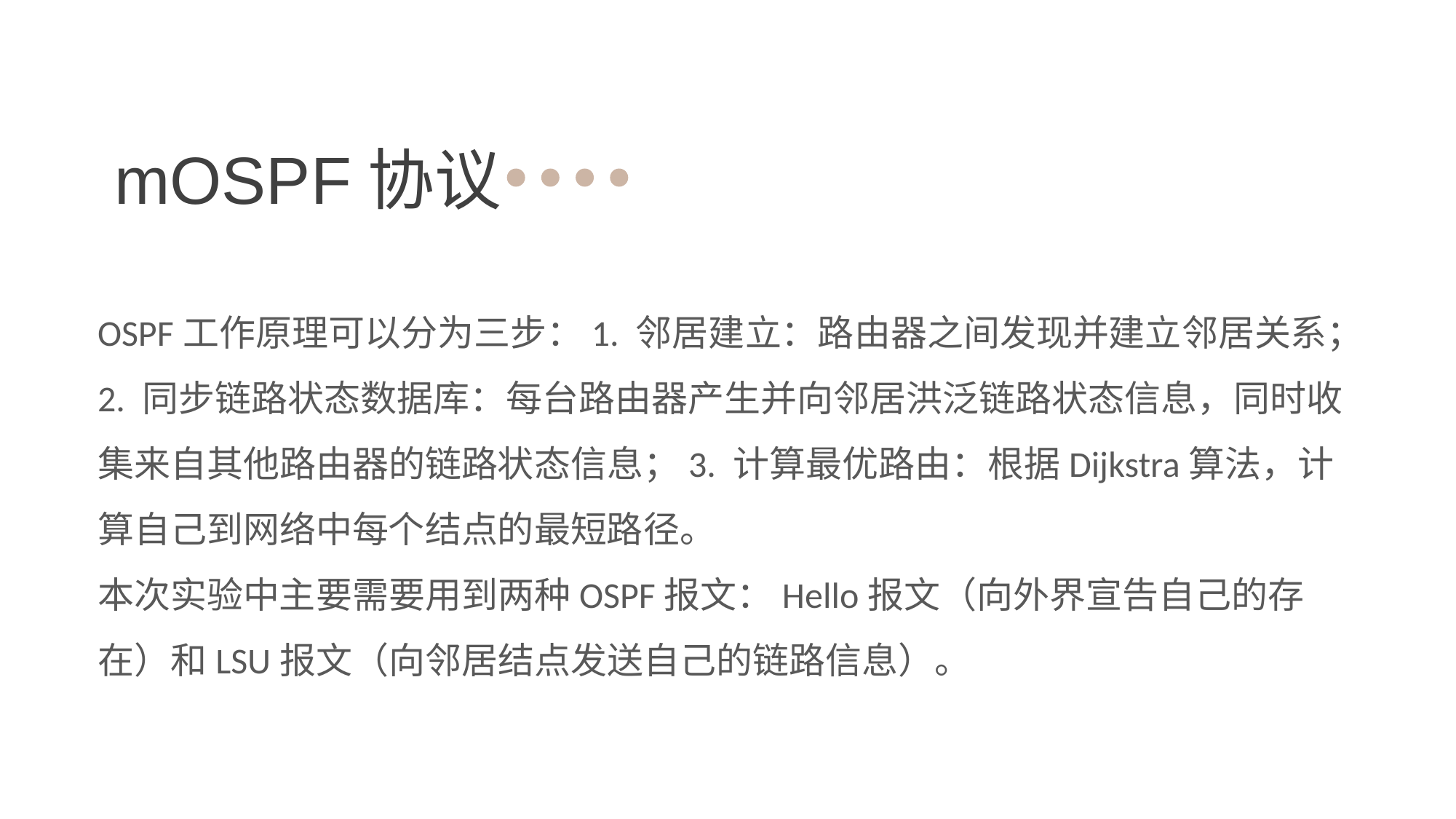

mOSPF协议

OSPF工作原理可以分为三步：1. 邻居建立：路由器之间发现并建立邻居关系；2. 同步链路状态数据库：每台路由器产生并向邻居洪泛链路状态信息，同时收集来自其他路由器的链路状态信息；3. 计算最优路由：根据Dijkstra算法，计算自己到网络中每个结点的最短路径。
本次实验中主要需要用到两种OSPF报文：Hello报文（向外界宣告自己的存在）和LSU报文（向邻居结点发送自己的链路信息）。